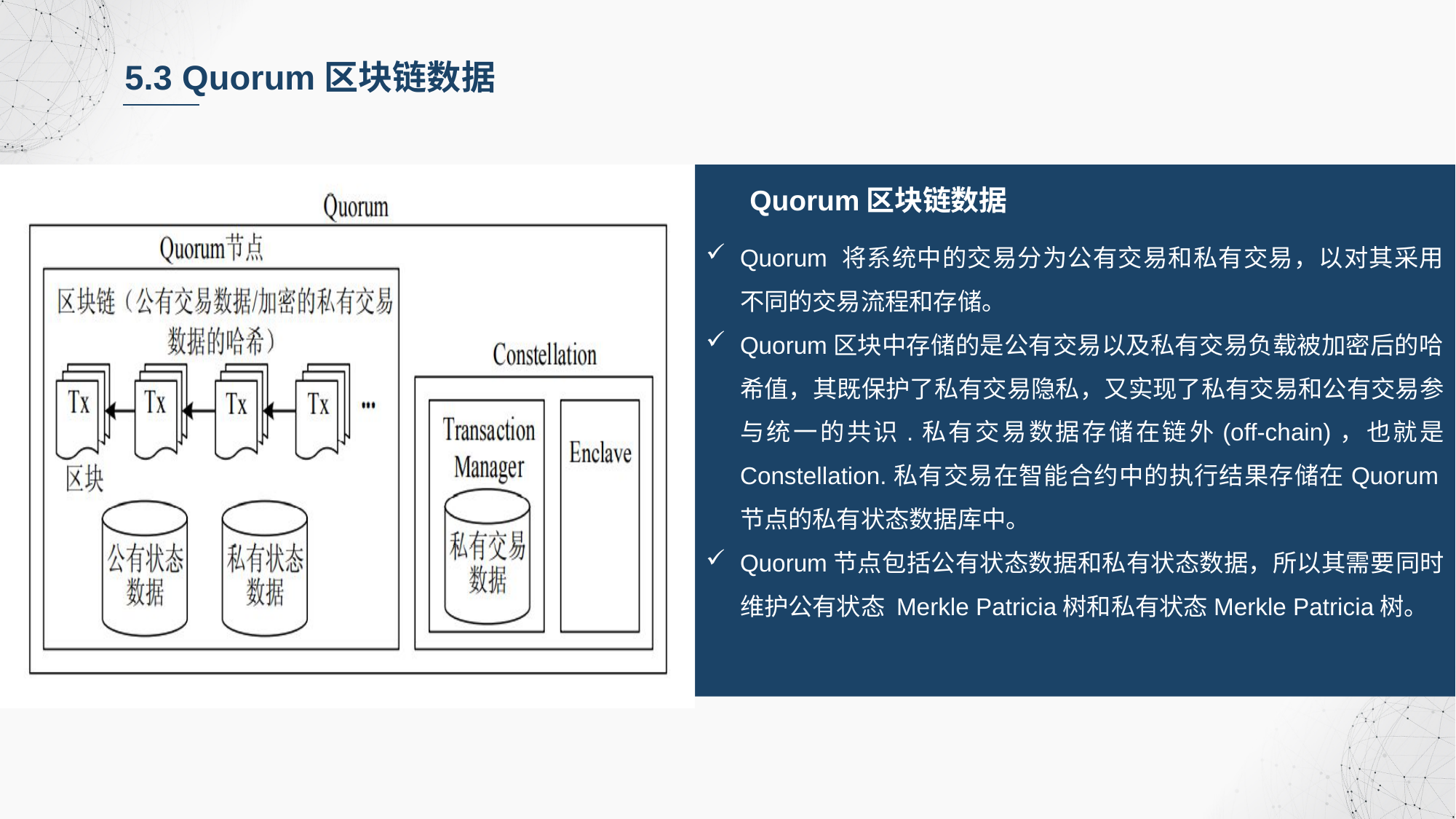

5.3 Quorum区块链数据

Quorum区块链数据
Quorum 将系统中的交易分为公有交易和私有交易，以对其采用不同的交易流程和存储。
Quorum区块中存储的是公有交易以及私有交易负载被加密后的哈希值，其既保护了私有交易隐私，又实现了私有交易和公有交易参与统一的共识.私有交易数据存储在链外(off-chain)，也就是 Constellation.私有交易在智能合约中的执行结果存储在Quorum节点的私有状态数据库中。
Quorum节点包括公有状态数据和私有状态数据，所以其需要同时维护公有状态 Merkle Patricia树和私有状态Merkle Patricia树。